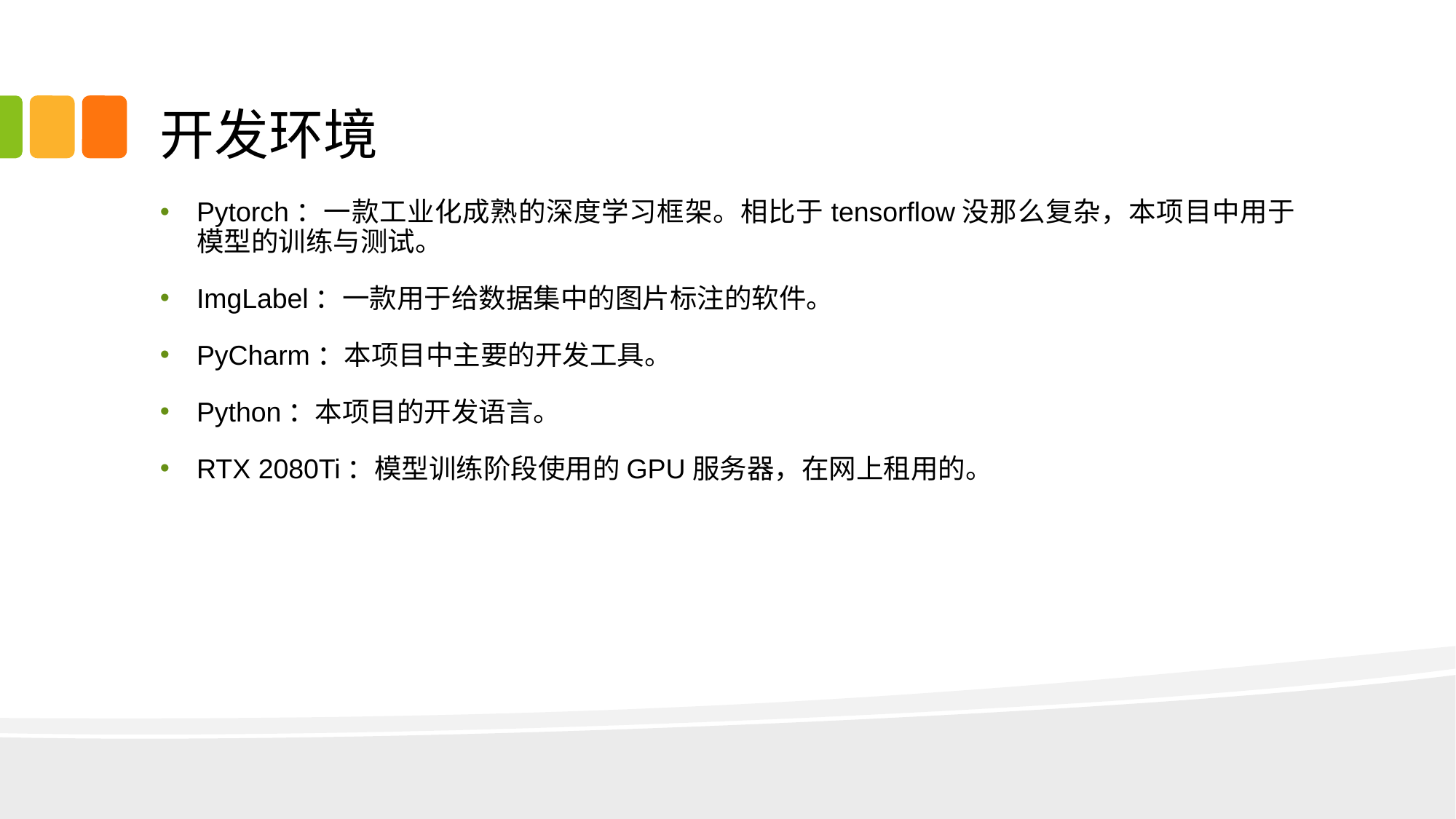

# 开发环境
Pytorch：一款工业化成熟的深度学习框架。相比于tensorflow没那么复杂，本项目中用于模型的训练与测试。
ImgLabel：一款用于给数据集中的图片标注的软件。
PyCharm：本项目中主要的开发工具。
Python：本项目的开发语言。
RTX 2080Ti：模型训练阶段使用的GPU服务器，在网上租用的。